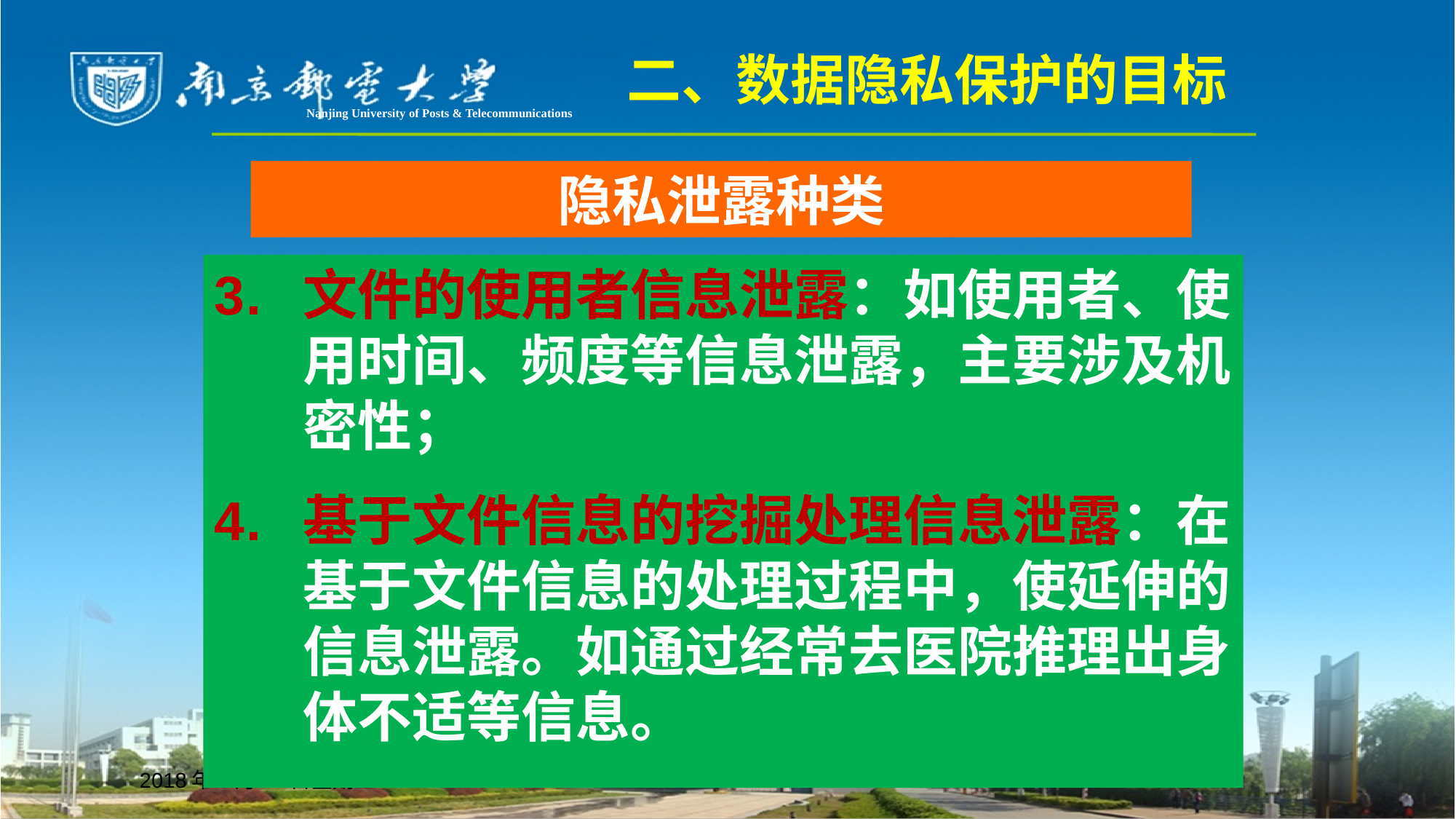

二、数据隐私保护的目标
Nanjing University of Posts & Telecommunications

隐私泄露种类
文件的使用者信息泄露：如使用者、使用时间、频度等信息泄露，主要涉及机密性；
基于文件信息的挖掘处理信息泄露：在基于文件信息的处理过程中，使延伸的信息泄露。如通过经常去医院推理出身体不适等信息。

37/38